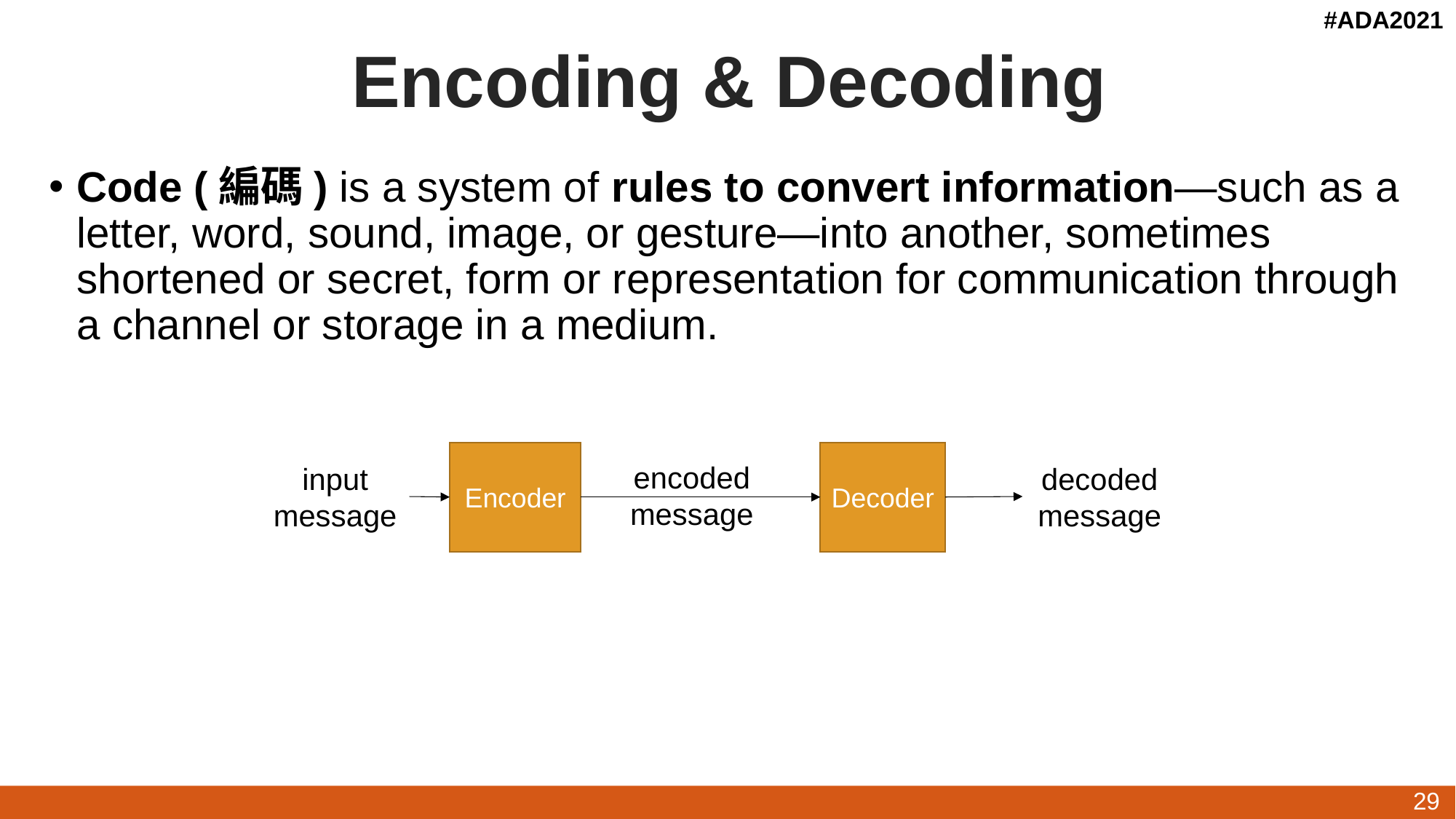

Encoding & Decoding
Code (編碼) is a system of rules to convert information—such as a letter, word, sound, image, or gesture—into another, sometimes shortened or secret, form or representation for communication through a channel or storage in a medium.
Encoder
Decoder
encoded message
input message
decoded message
29